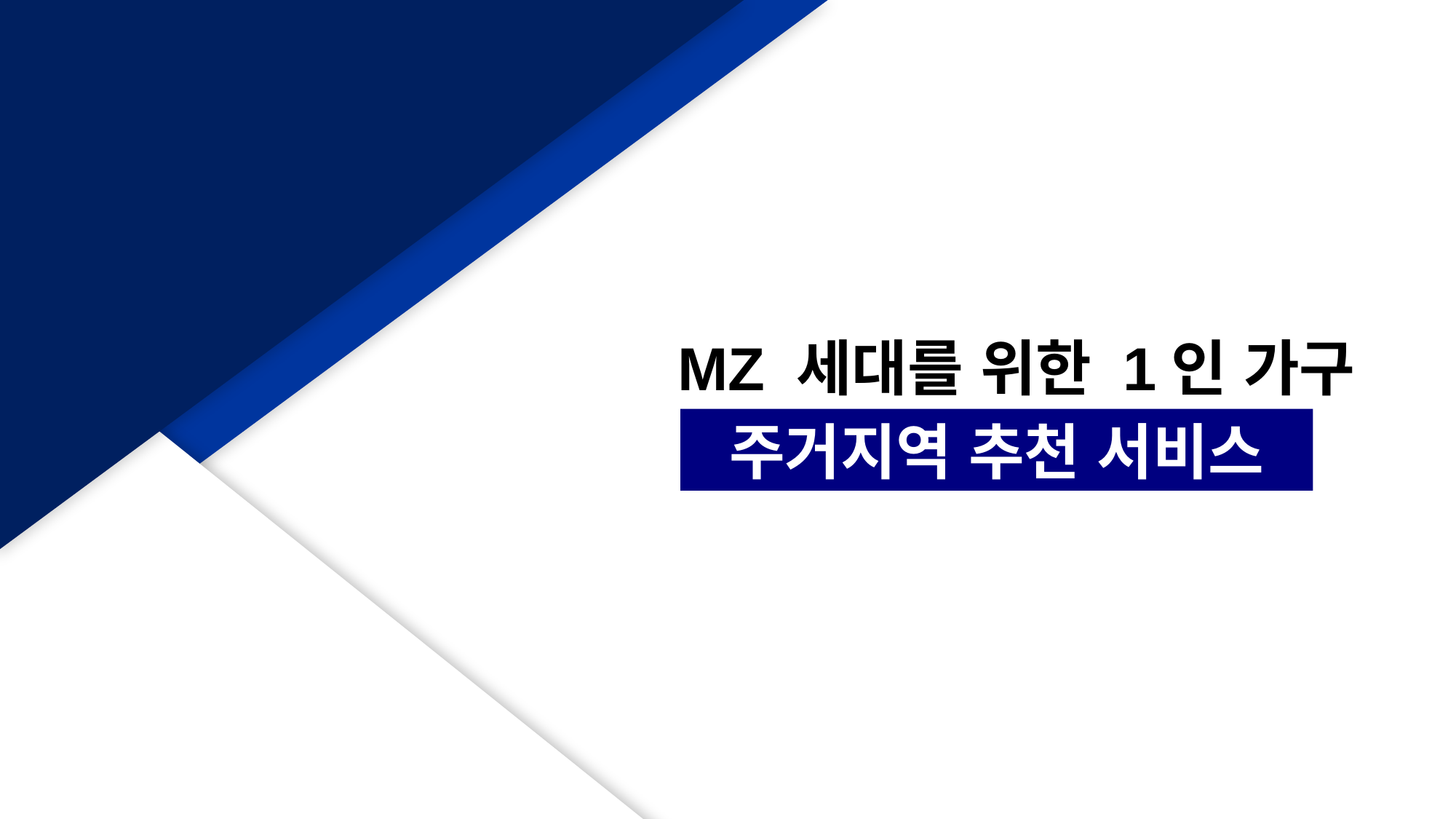

MZ 세대를 위한 1인 가구
주거지역 추천 서비스
1인가구 주거형태 분석 서비스